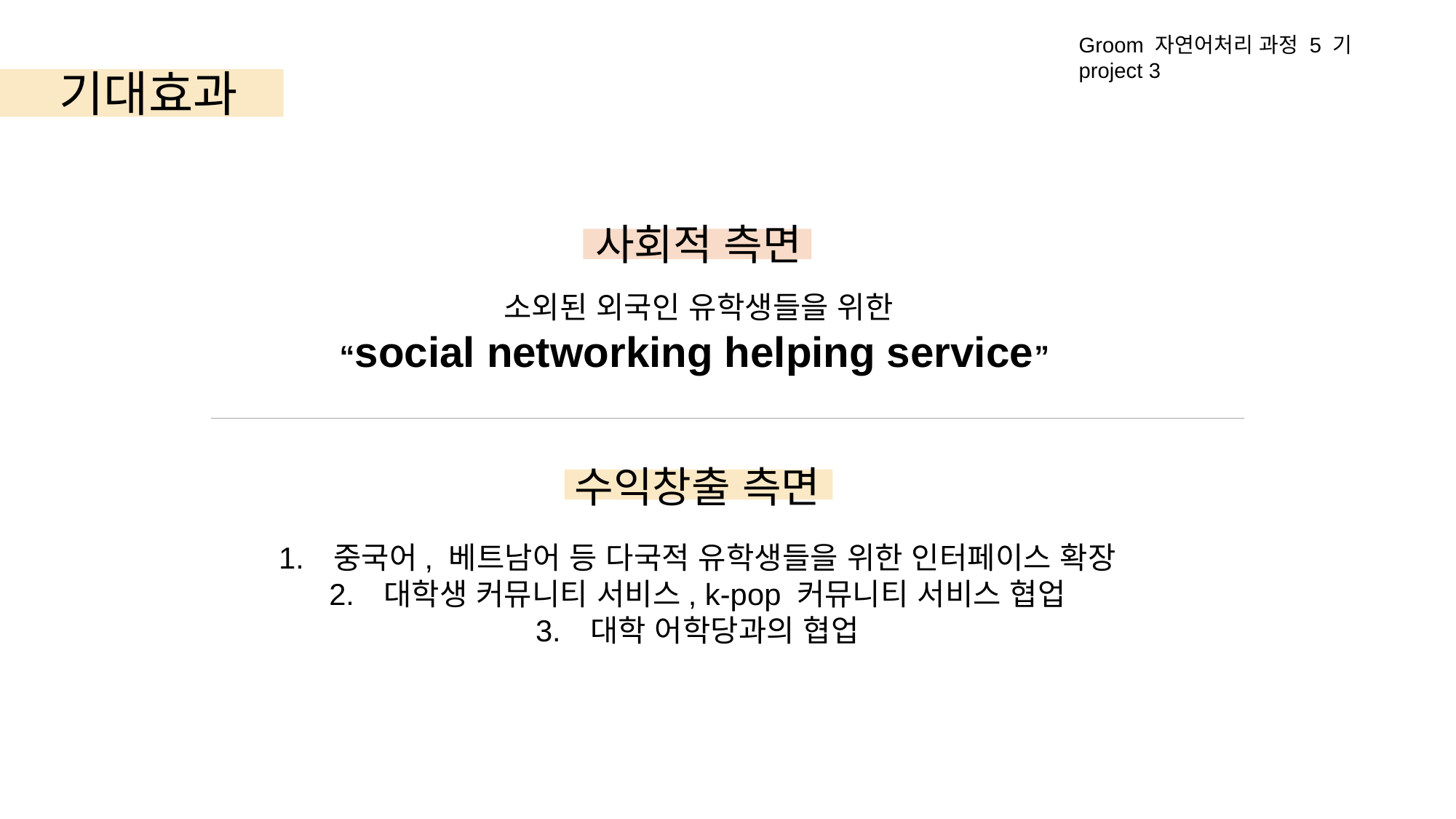

Groom 자연어처리 과정 5 기 project 3
기대효과

사회적 측면

소외된 외국인 유학생들을 위한
“social networking helping service”
수익창출 측면

중국어, 베트남어 등 다국적 유학생들을 위한 인터페이스 확장
대학생 커뮤니티 서비스, k-pop 커뮤니티 서비스 협업
대학 어학당과의 협업